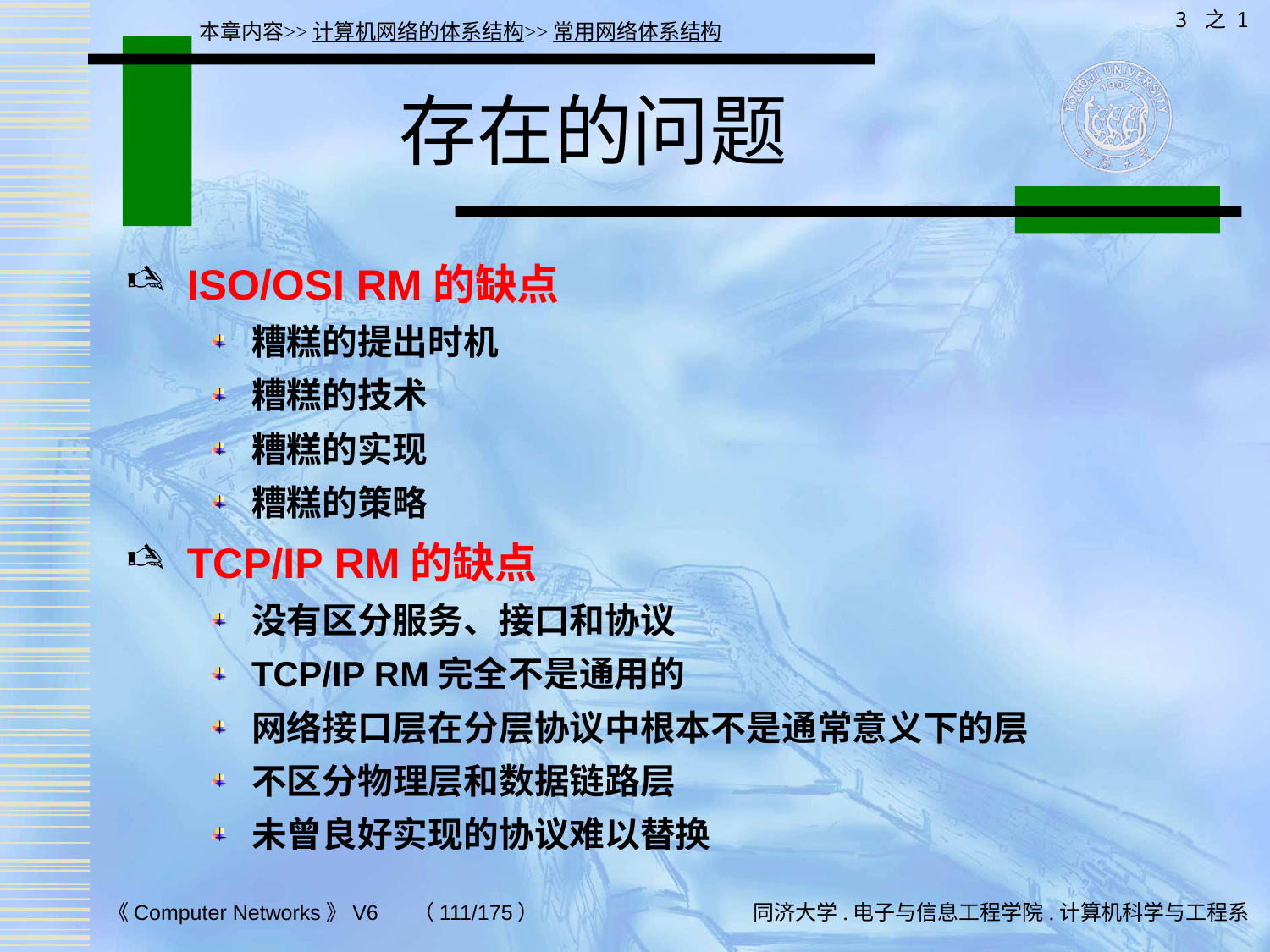

3 之 1
本章内容>>计算机网络的体系结构>>常用网络体系结构
# 存在的问题
ISO/OSI RM的缺点
糟糕的提出时机
糟糕的技术
糟糕的实现
糟糕的策略
TCP/IP RM的缺点
没有区分服务、接口和协议
TCP/IP RM完全不是通用的
网络接口层在分层协议中根本不是通常意义下的层
不区分物理层和数据链路层
未曾良好实现的协议难以替换